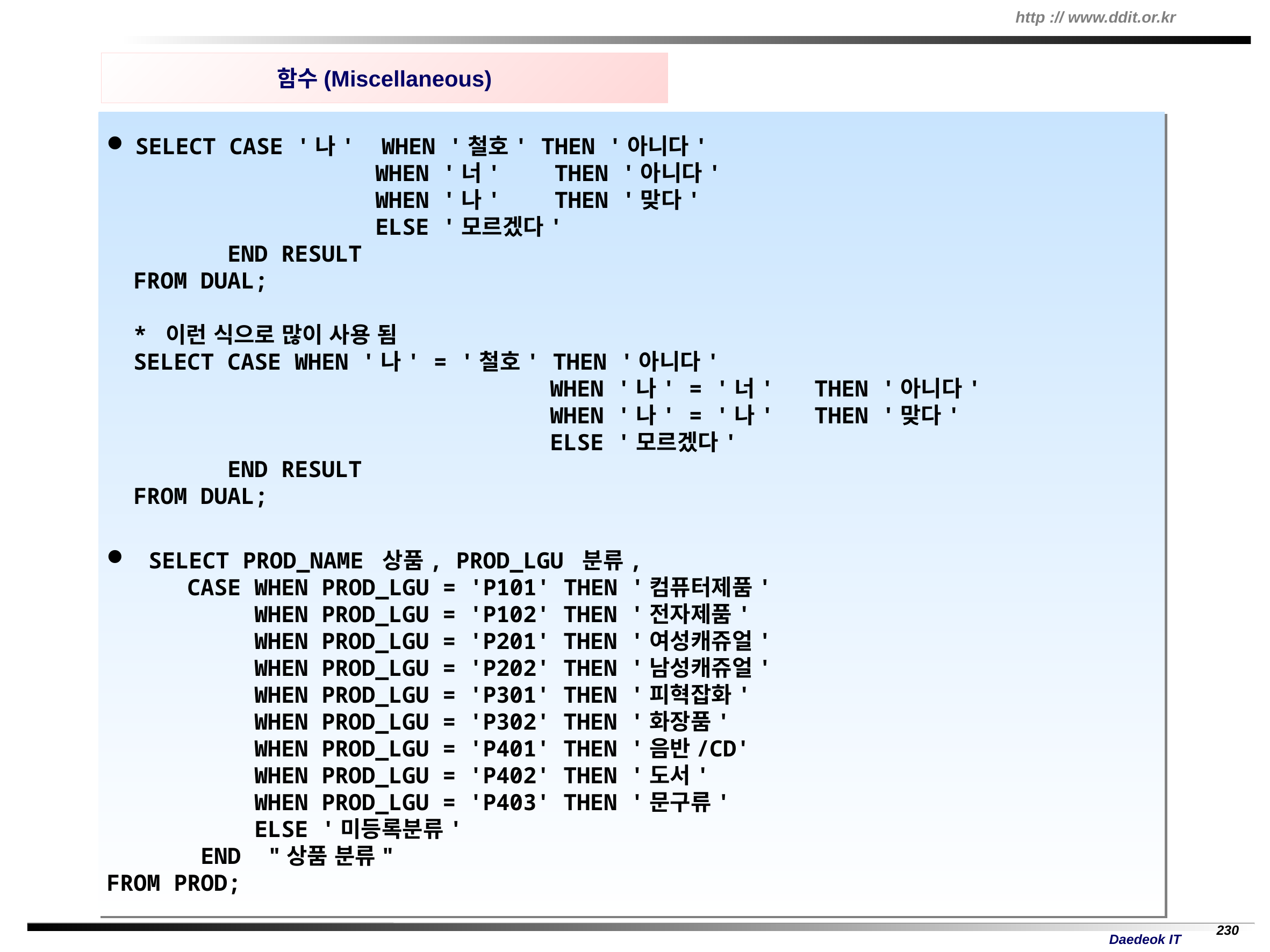

함수(Miscellaneous)
 SELECT CASE '나'  WHEN '철호' THEN '아니다'
                    WHEN '너'    THEN '아니다'
                    WHEN '나'    THEN '맞다'
                    ELSE '모르겠다'
         END RESULT
  FROM DUAL;

  * 이런 식으로 많이 사용 됨
  SELECT CASE WHEN '나' = '철호' THEN '아니다'
					   WHEN '나' = '너'   THEN '아니다'
					   WHEN '나' = '나'   THEN '맞다'
					   ELSE '모르겠다'
         END RESULT
  FROM DUAL;

  SELECT PROD_NAME 상품, PROD_LGU 분류,
      CASE WHEN PROD_LGU = 'P101' THEN '컴퓨터제품'
           WHEN PROD_LGU = 'P102' THEN '전자제품'
           WHEN PROD_LGU = 'P201' THEN '여성캐쥬얼'
           WHEN PROD_LGU = 'P202' THEN '남성캐쥬얼'
           WHEN PROD_LGU = 'P301' THEN '피혁잡화'
           WHEN PROD_LGU = 'P302' THEN '화장품'
           WHEN PROD_LGU = 'P401' THEN '음반/CD'
           WHEN PROD_LGU = 'P402' THEN '도서'
           WHEN PROD_LGU = 'P403' THEN '문구류'
           ELSE '미등록분류'
       END  "상품 분류"
FROM PROD;